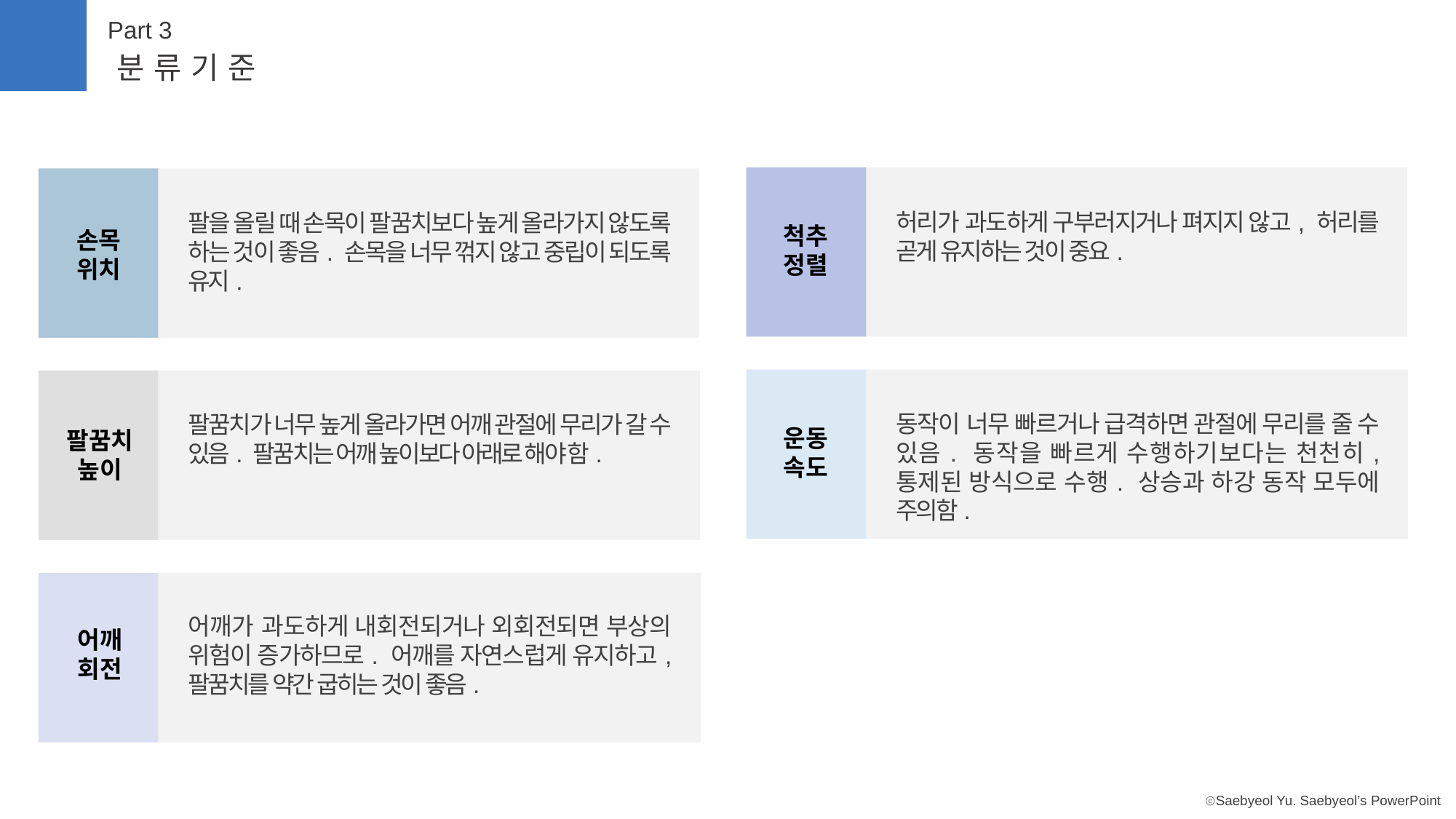

Part 3
분류기준

허리가 과도하게 구부러지거나 펴지지 않고, 허리를 곧게 유지하는 것이 중요.

팔을 올릴 때 손목이 팔꿈치보다 높게 올라가지 않도록 하는 것이 좋음. 손목을 너무 꺾지 않고 중립이 되도록 유지.

척추 정렬
손목위치

동작이 너무 빠르거나 급격하면 관절에 무리를 줄 수 있음. 동작을 빠르게 수행하기보다는 천천히, 통제된 방식으로 수행. 상승과 하강 동작 모두에 주의함.

팔꿈치가 너무 높게 올라가면 어깨 관절에 무리가 갈 수 있음. 팔꿈치는 어깨 높이보다 아래로 해야 함.

운동 속도
팔꿈치 높이

어깨가 과도하게 내회전되거나 외회전되면 부상의 위험이 증가하므로. 어깨를 자연스럽게 유지하고, 팔꿈치를 약간 굽히는 것이 좋음.
어깨 회전